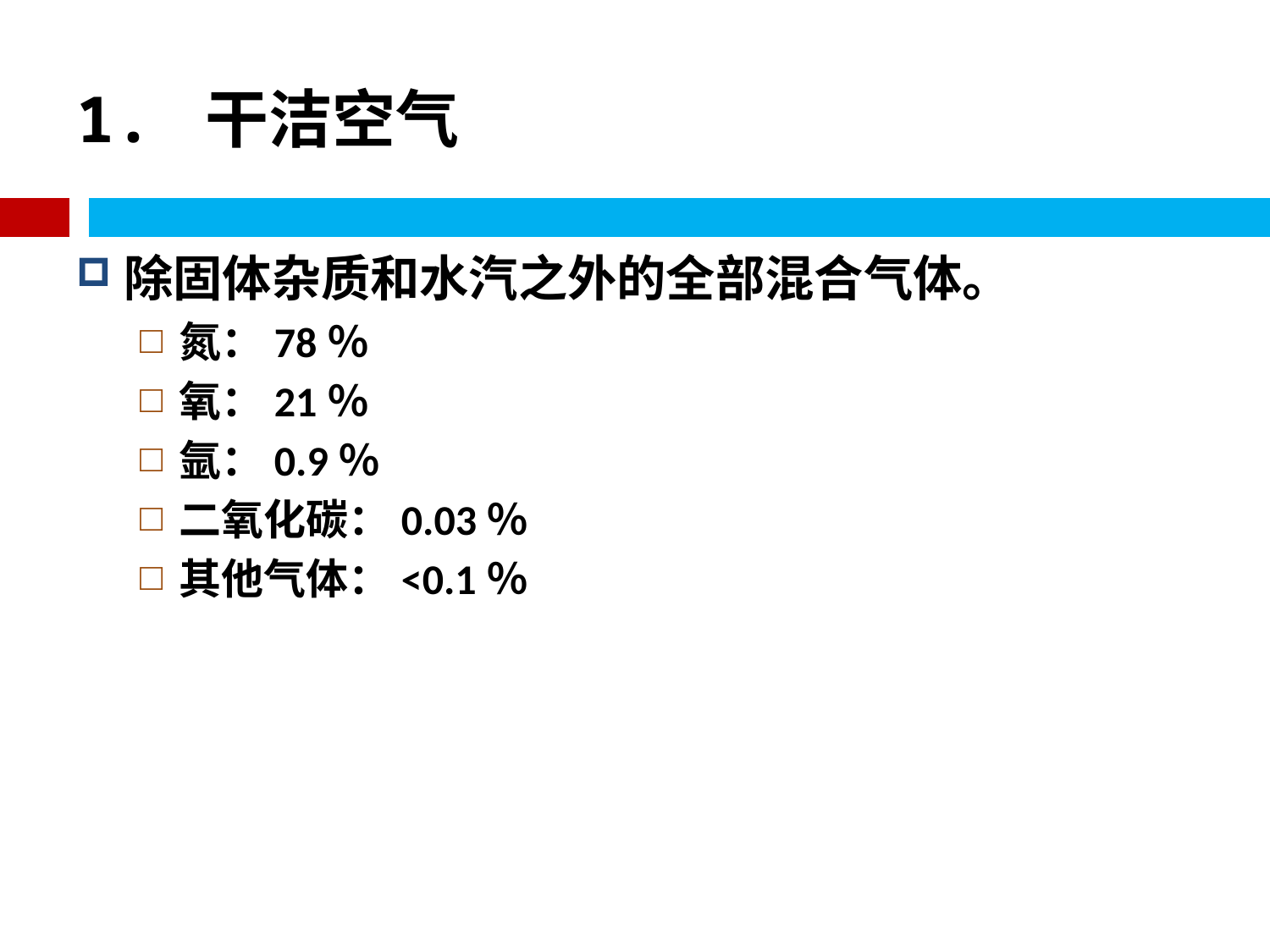

# 1. 干洁空气
除固体杂质和水汽之外的全部混合气体。
氮：78％
氧：21％
氩：0.9％
二氧化碳：0.03％
其他气体：<0.1％